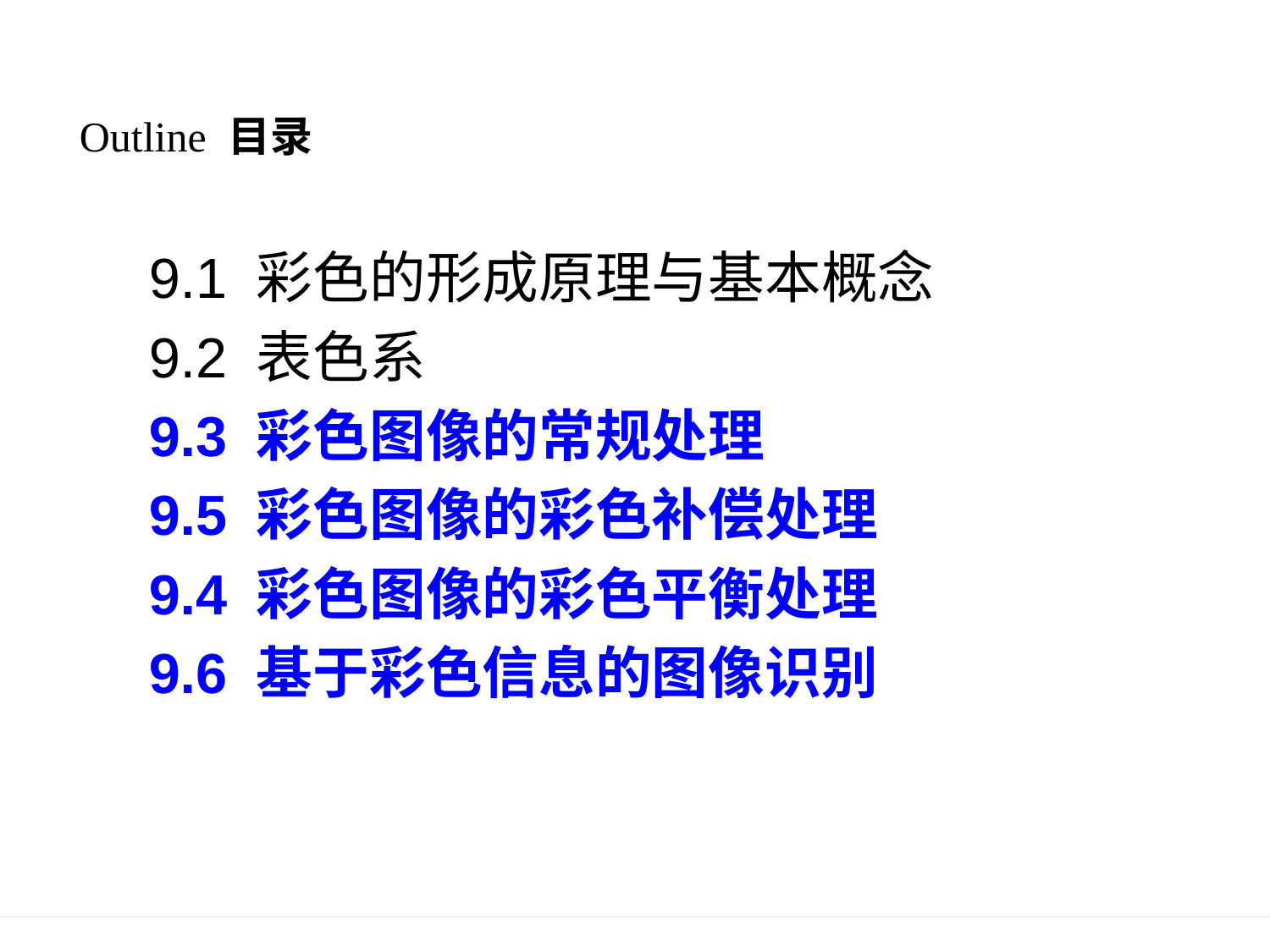

Outline 目录
9.1 彩色的形成原理与基本概念
9.2 表色系
9.3 彩色图像的常规处理
9.5 彩色图像的彩色补偿处理
9.4 彩色图像的彩色平衡处理
9.6 基于彩色信息的图像识别